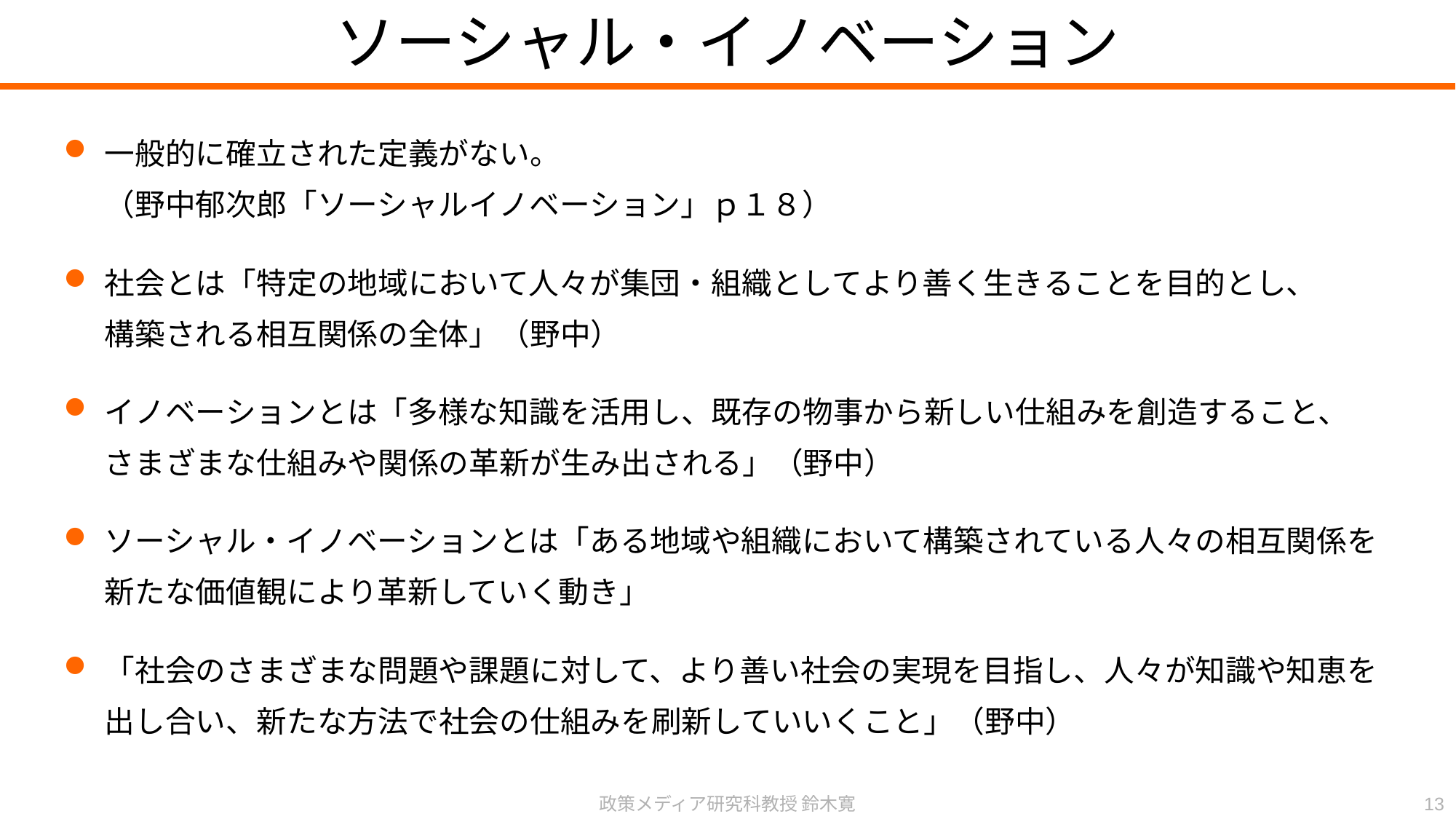

ソーシャル・イノベーション
一般的に確立された定義がない。
（野中郁次郎「ソーシャルイノベーション」ｐ１８）
社会とは「特定の地域において人々が集団・組織としてより善く生きることを目的とし、
構築される相互関係の全体」（野中）
イノベーションとは「多様な知識を活用し、既存の物事から新しい仕組みを創造すること、
さまざまな仕組みや関係の革新が生み出される」（野中）
ソーシャル・イノベーションとは「ある地域や組織において構築されている人々の相互関係を
新たな価値観により革新していく動き」
「社会のさまざまな問題や課題に対して、より善い社会の実現を目指し、人々が知識や知恵を
出し合い、新たな方法で社会の仕組みを刷新していいくこと」（野中）
政策メディア研究科教授 鈴木寛
13